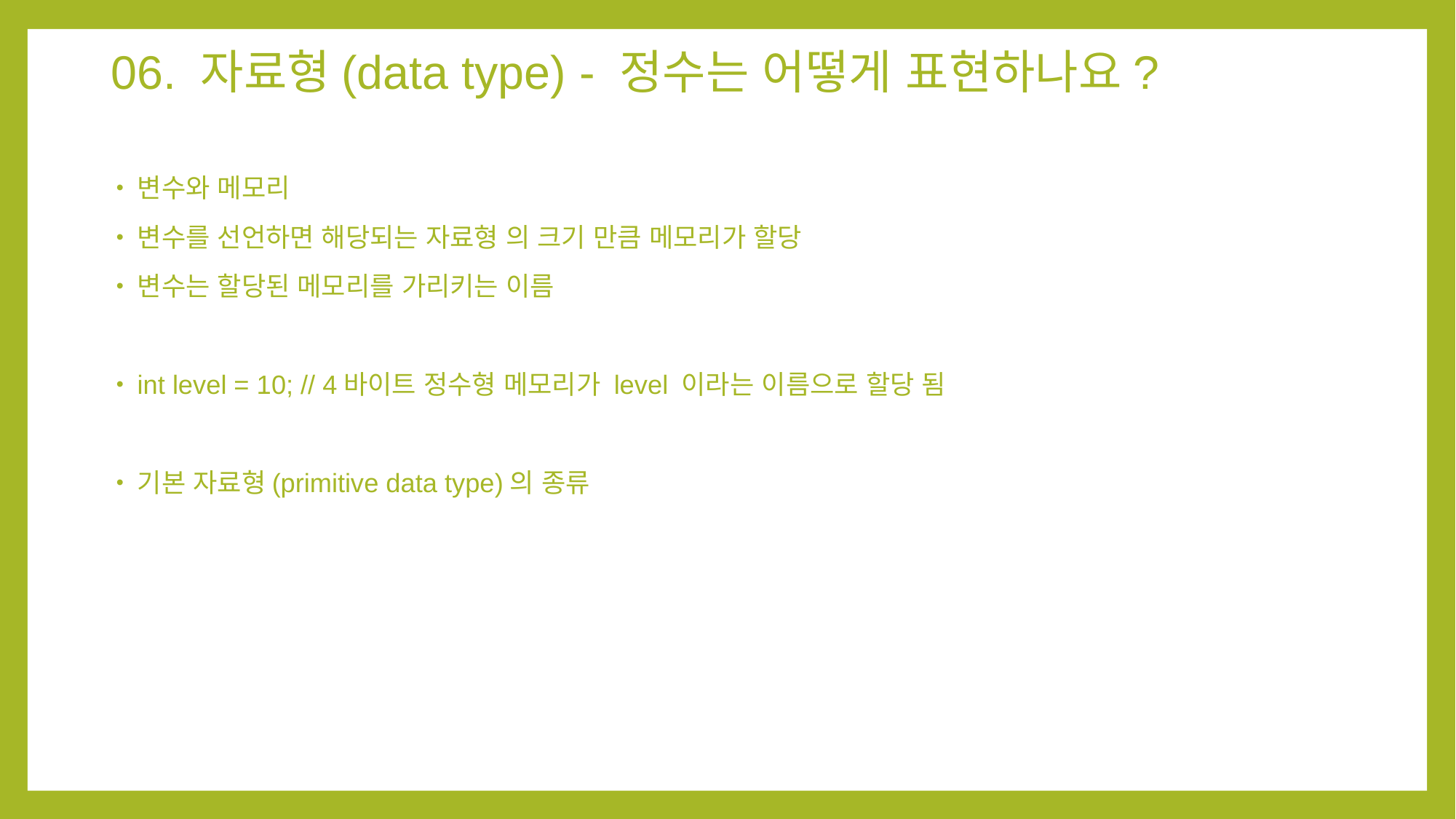

06. 자료형(data type) - 정수는 어떻게 표현하나요?

변수와 메모리
변수를 선언하면 해당되는 자료형 의 크기 만큼 메모리가 할당
변수는 할당된 메모리를 가리키는 이름

int level = 10; // 4바이트 정수형 메모리가 level 이라는 이름으로 할당 됨

기본 자료형(primitive data type)의 종류